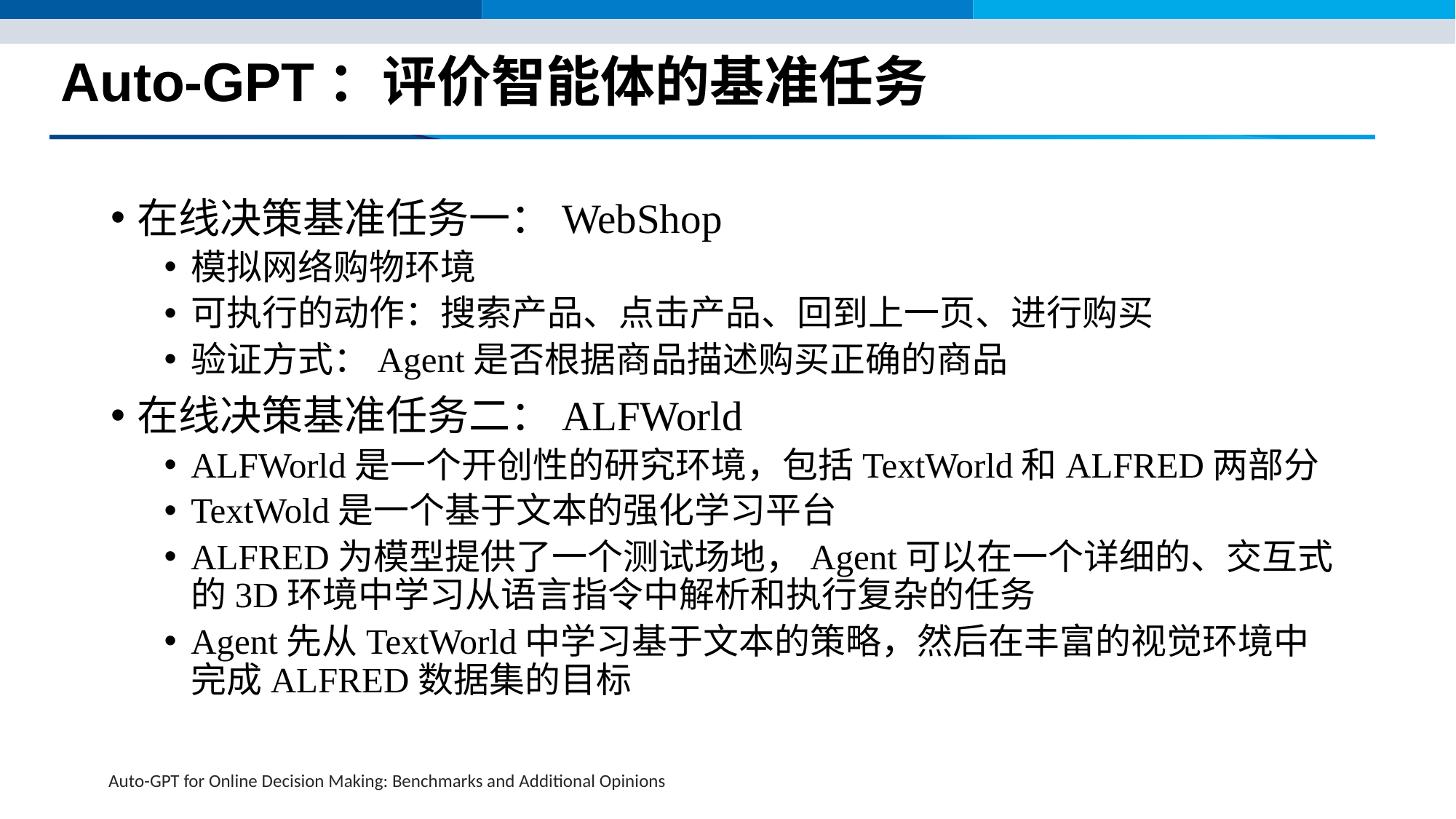

# Auto-GPT：评价智能体的基准任务
在线决策基准任务一：WebShop
模拟网络购物环境
可执行的动作：搜索产品、点击产品、回到上一页、进行购买
验证方式：Agent是否根据商品描述购买正确的商品
在线决策基准任务二：ALFWorld
ALFWorld是一个开创性的研究环境，包括TextWorld和ALFRED两部分
TextWold是一个基于文本的强化学习平台
ALFRED为模型提供了一个测试场地，Agent可以在一个详细的、交互式的3D环境中学习从语言指令中解析和执行复杂的任务
Agent先从TextWorld中学习基于文本的策略，然后在丰富的视觉环境中完成ALFRED数据集的目标

Auto-GPT for Online Decision Making: Benchmarks and Additional Opinions